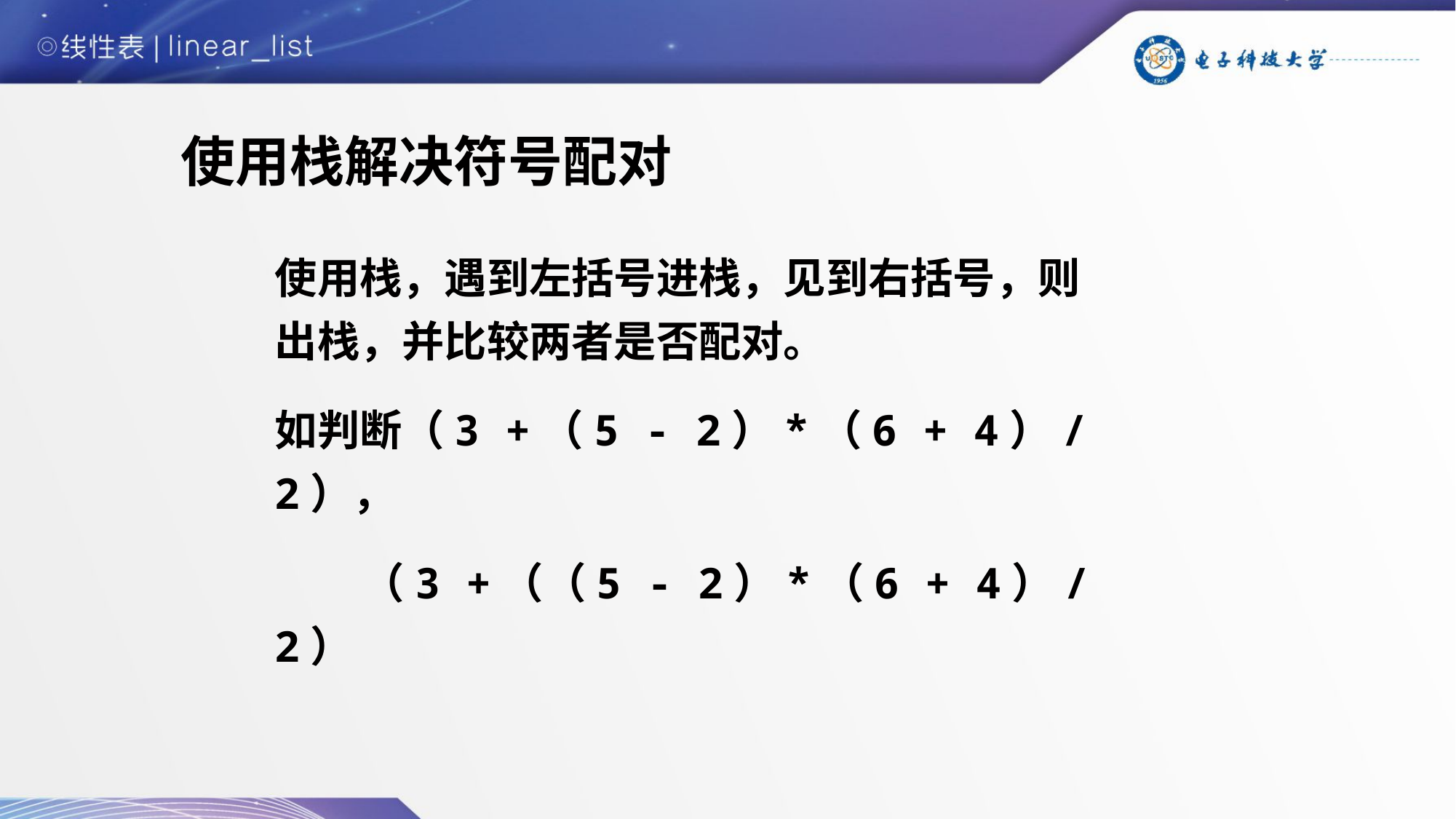

# 使用栈解决符号配对
使用栈，遇到左括号进栈，见到右括号，则出栈，并比较两者是否配对。
如判断（3 +（5 - 2）*（6 + 4）/ 2），
        （3 +（（5 - 2）*（6 + 4）/ 2）